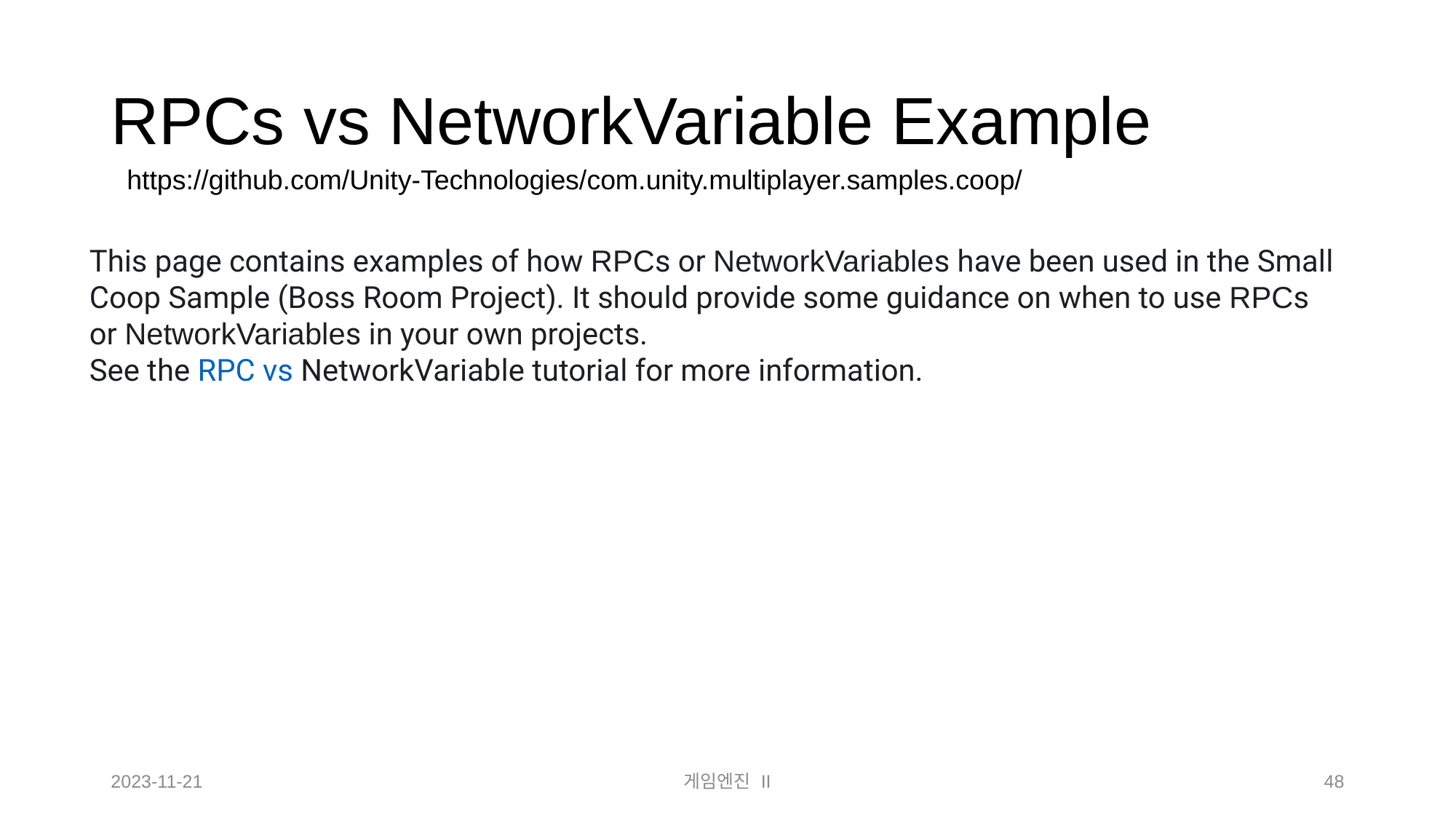

# RPCs vs NetworkVariable Example
https://github.com/Unity-Technologies/com.unity.multiplayer.samples.coop/
This page contains examples of how RPCs or NetworkVariables have been used in the Small Coop Sample (Boss Room Project). It should provide some guidance on when to use RPCs or NetworkVariables in your own projects.
See the RPC vs NetworkVariable tutorial for more information.
2023-11-21
게임엔진 II
48